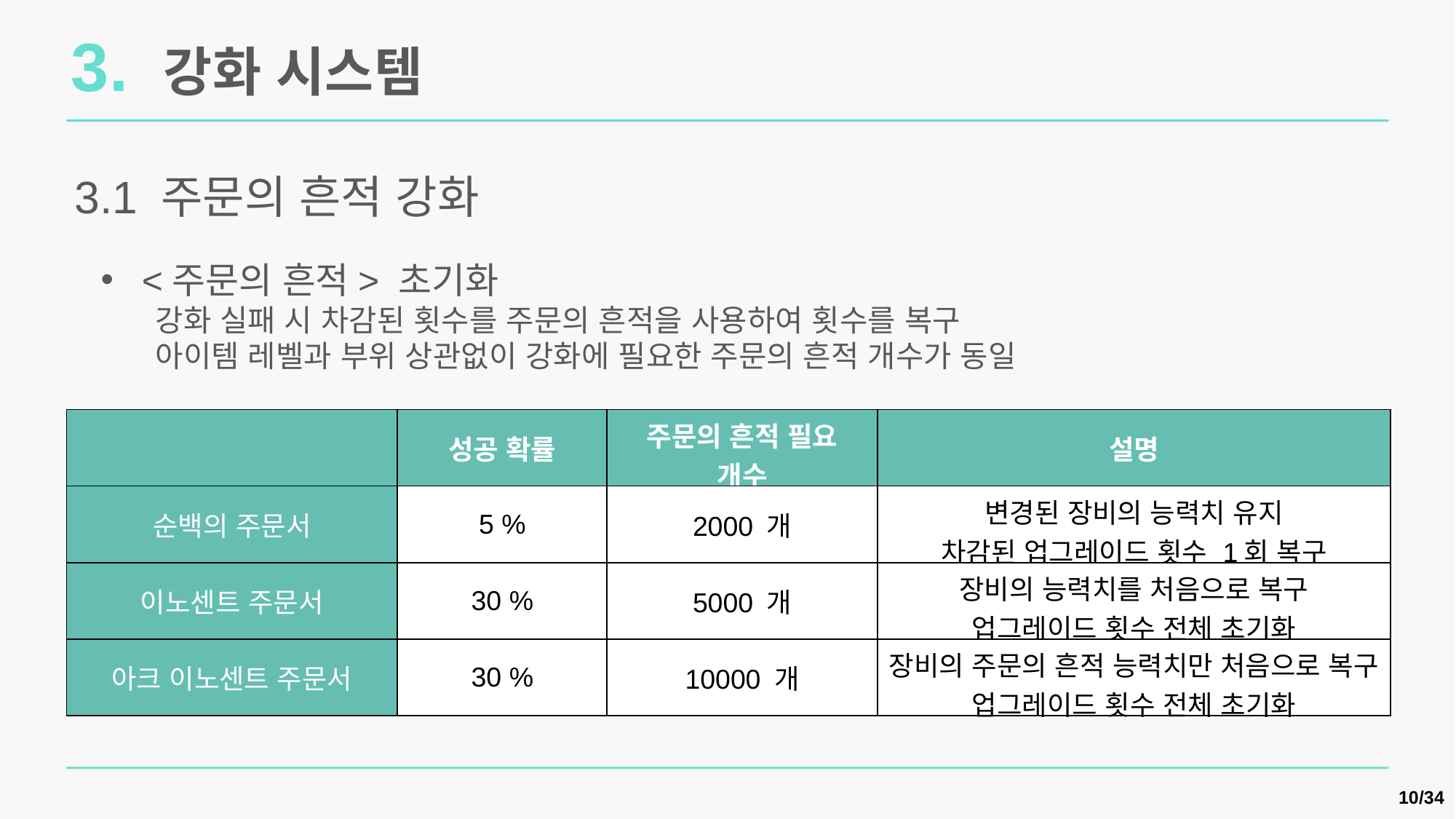

3. 강화 시스템

3.1 주문의 흔적 강화
<주문의 흔적> 초기화
강화 실패 시 차감된 횟수를 주문의 흔적을 사용하여 횟수를 복구
아이템 레벨과 부위 상관없이 강화에 필요한 주문의 흔적 개수가 동일
|  | 성공 확률 | 주문의 흔적 필요 개수 | 설명 |
| --- | --- | --- | --- |
| 순백의 주문서 | 5 % | 2000 개 | 변경된 장비의 능력치 유지 차감된 업그레이드 횟수 1회 복구 |
| 이노센트 주문서 | 30 % | 5000 개 | 장비의 능력치를 처음으로 복구 업그레이드 횟수 전체 초기화 |
| 아크 이노센트 주문서 | 30 % | 10000 개 | 장비의 주문의 흔적 능력치만 처음으로 복구 업그레이드 횟수 전체 초기화 |

10/34